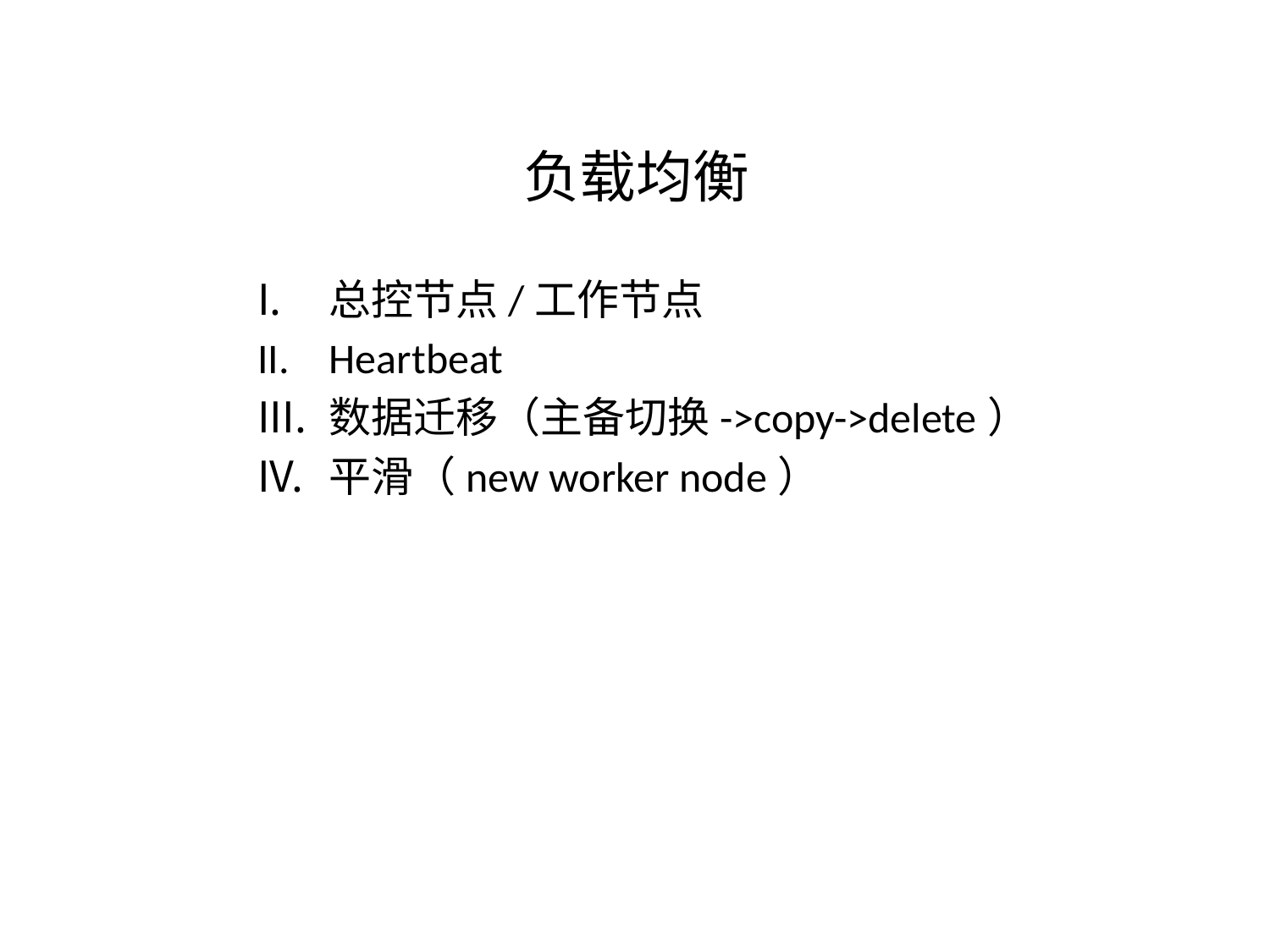

# 负载均衡
总控节点/工作节点
Heartbeat
数据迁移（主备切换->copy->delete）
平滑（new worker node）